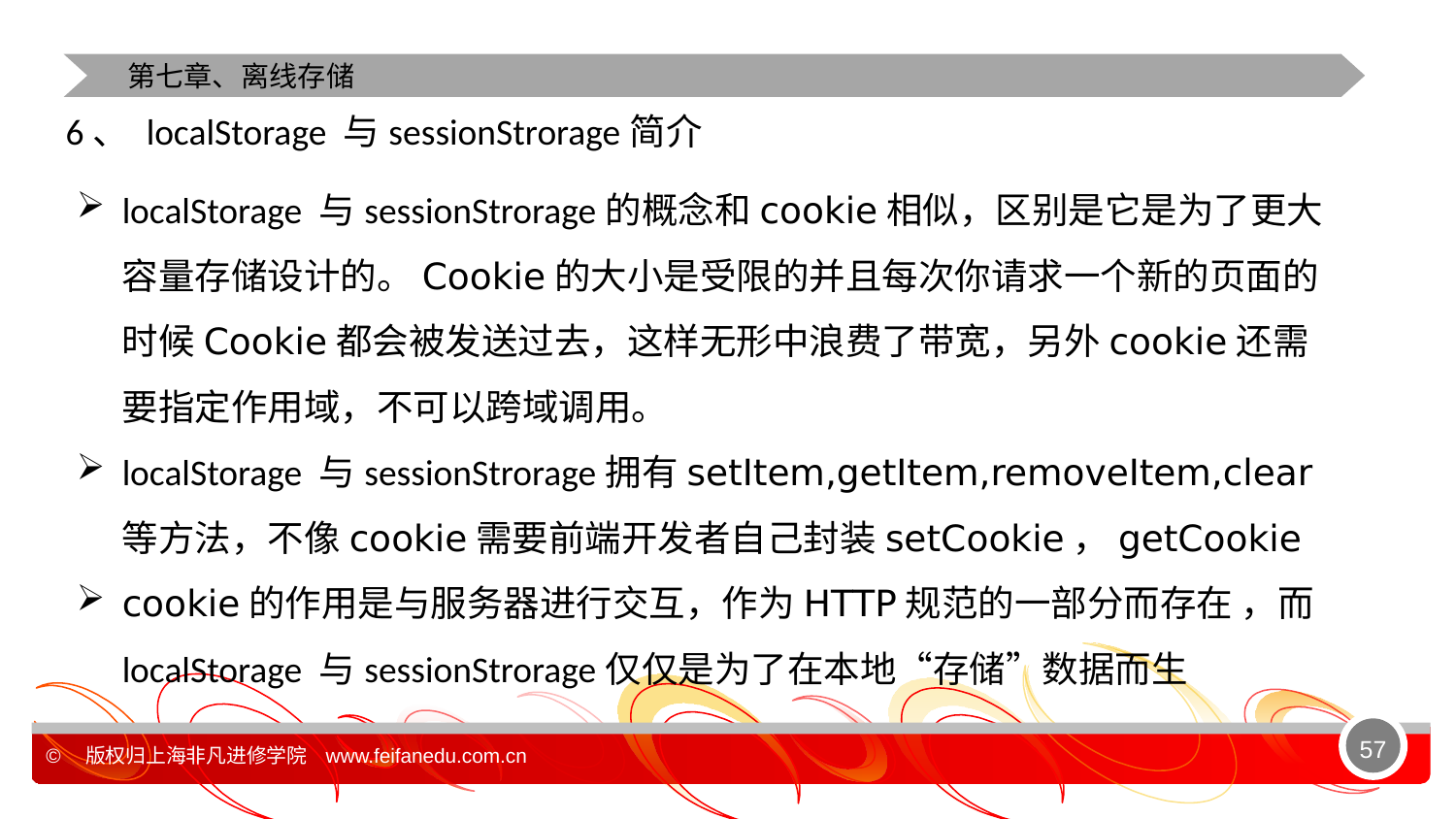

第七章、离线存储

6、 localStorage 与sessionStrorage简介
localStorage 与sessionStrorage的概念和cookie相似，区别是它是为了更大容量存储设计的。Cookie的大小是受限的并且每次你请求一个新的页面的时候Cookie都会被发送过去，这样无形中浪费了带宽，另外cookie还需要指定作用域，不可以跨域调用。
localStorage 与sessionStrorage拥有setItem,getItem,removeItem,clear等方法，不像cookie需要前端开发者自己封装setCookie，getCookie
cookie的作用是与服务器进行交互，作为HTTP规范的一部分而存在 ，而localStorage 与sessionStrorage仅仅是为了在本地“存储”数据而生
57